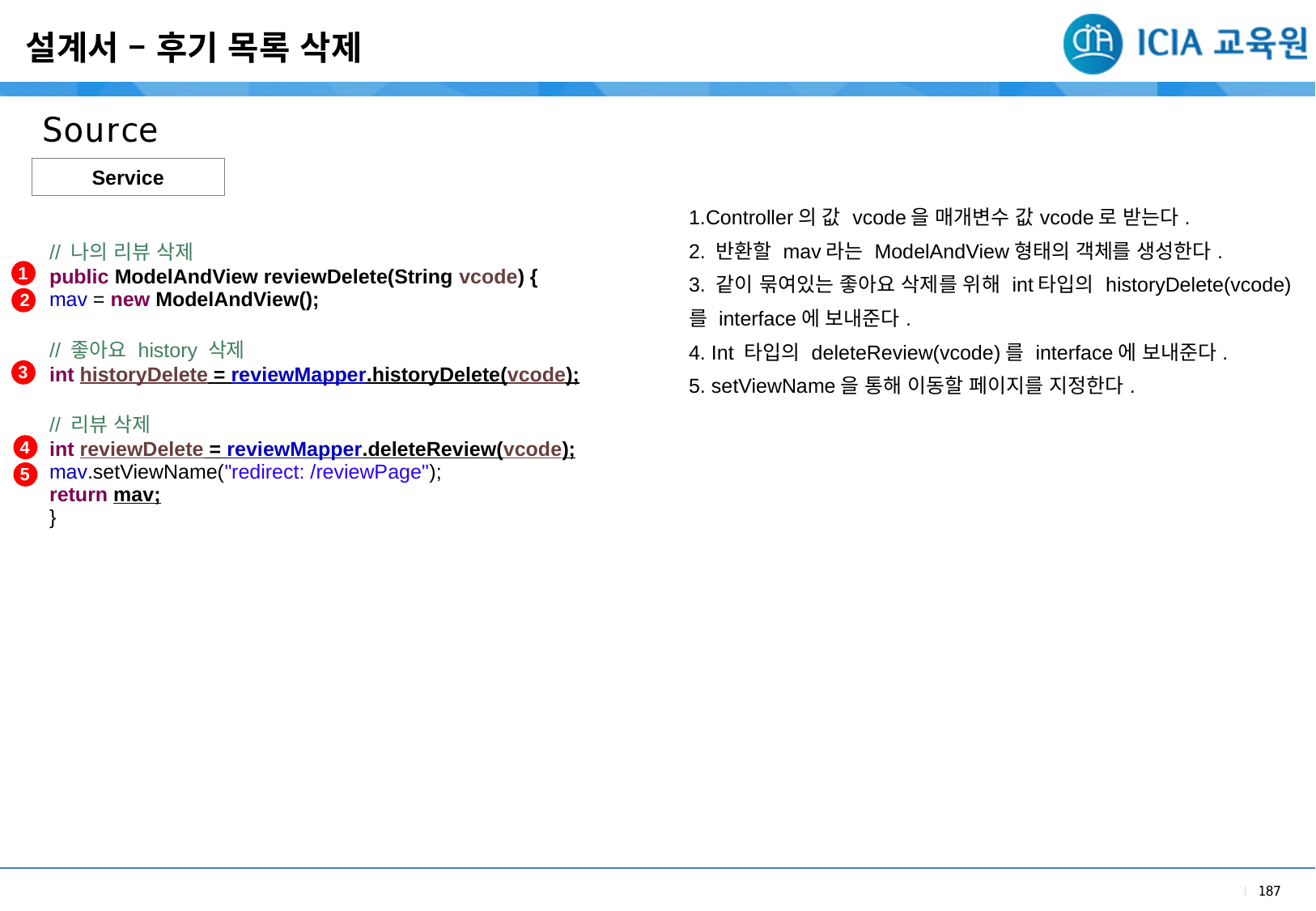

설계서 – 후기 목록 삭제
|  |
| --- |
| 1.Controller의 값 vcode을 매개변수 값vcode로 받는다. 2. 반환할 mav라는 ModelAndView형태의 객체를 생성한다. 3. 같이 묶여있는 좋아요 삭제를 위해 int타입의 historyDelete(vcode)를 interface에 보내준다. 4. Int 타입의 deleteReview(vcode)를 interface에 보내준다. 5. setViewName을 통해 이동할 페이지를 지정한다. |
Source
|  |
| --- |
| // 나의 리뷰 삭제 public ModelAndView reviewDelete(String vcode) { mav = new ModelAndView(); // 좋아요 history 삭제 int historyDelete = reviewMapper.historyDelete(vcode); // 리뷰 삭제 int reviewDelete = reviewMapper.deleteReview(vcode); mav.setViewName("redirect: /reviewPage"); return mav; } |
|  |
Service
1

2

3

4

5